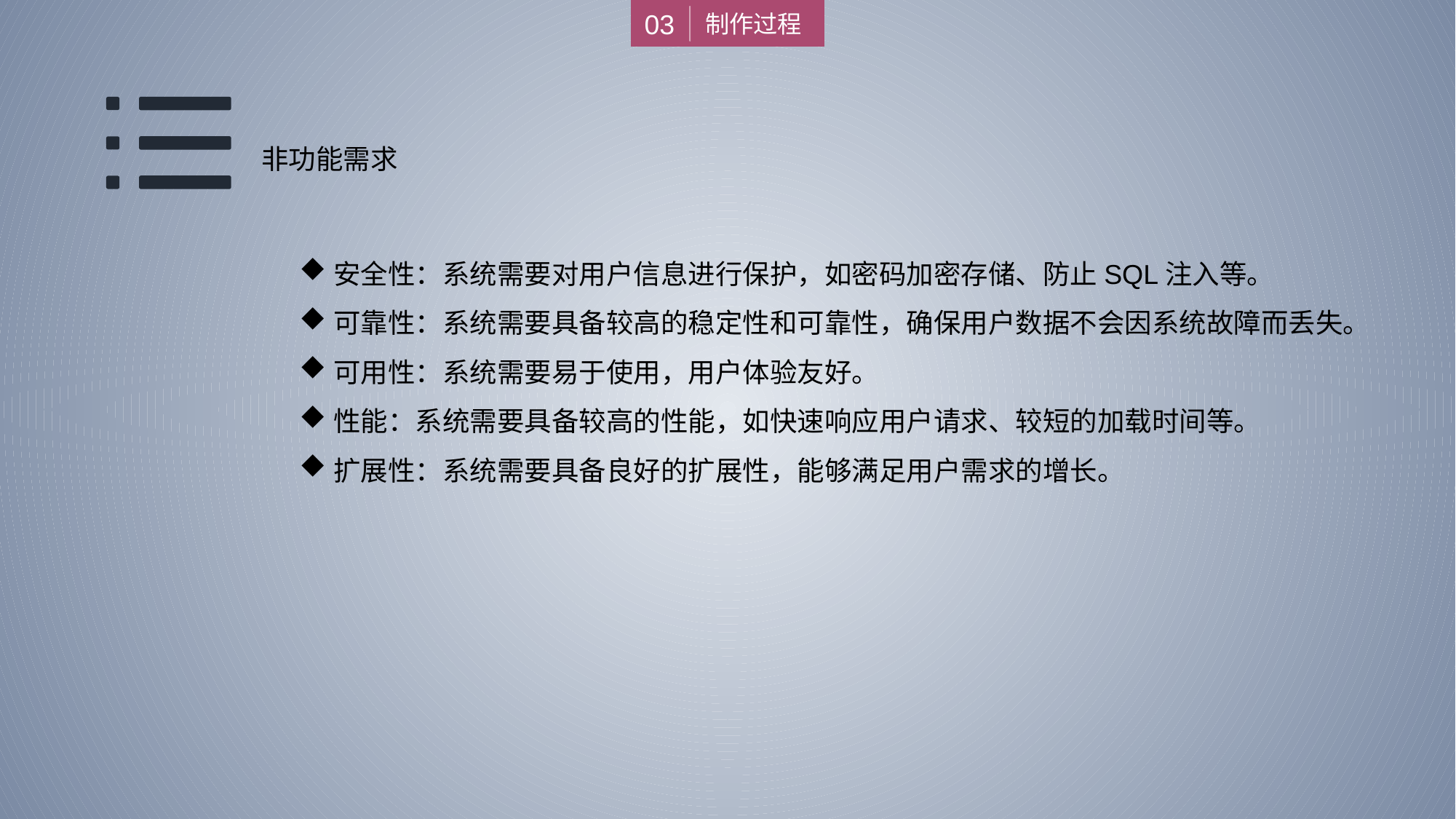

03
制作过程

非功能需求
安全性：系统需要对用户信息进行保护，如密码加密存储、防止SQL注入等。
可靠性：系统需要具备较高的稳定性和可靠性，确保用户数据不会因系统故障而丢失。
可用性：系统需要易于使用，用户体验友好。
性能：系统需要具备较高的性能，如快速响应用户请求、较短的加载时间等。
扩展性：系统需要具备良好的扩展性，能够满足用户需求的增长。